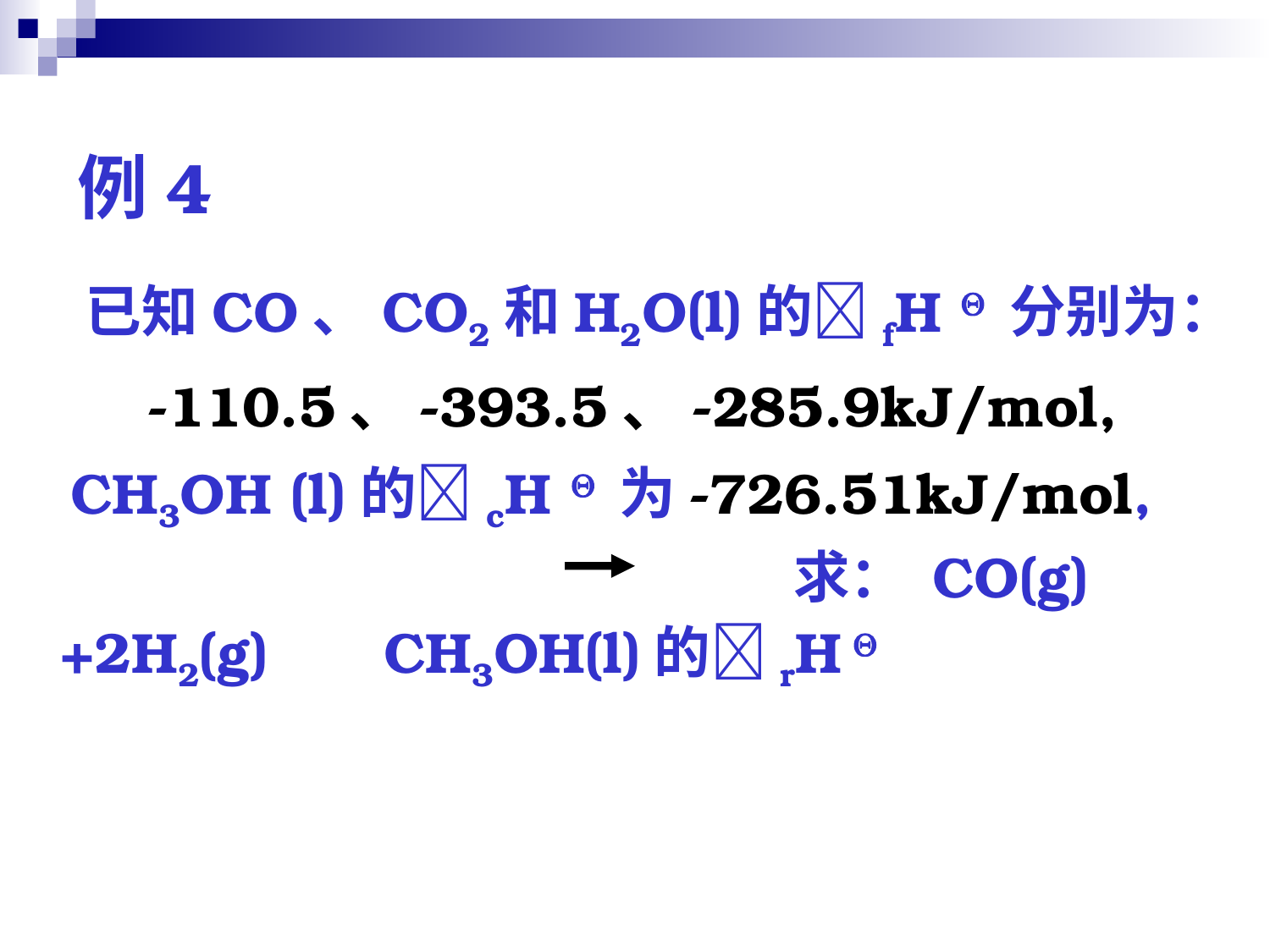

# 例4
    已知CO、CO2和H2O(l)的ΔfH Θ 分别为：
       -110.5、-393.5、-285.9kJ/mol,
   CH3OH (l)的ΔcH Θ 为-726.51kJ/mol,                                              求： CO(g)+2H2(g)      CH3OH(l)的ΔrH Θ